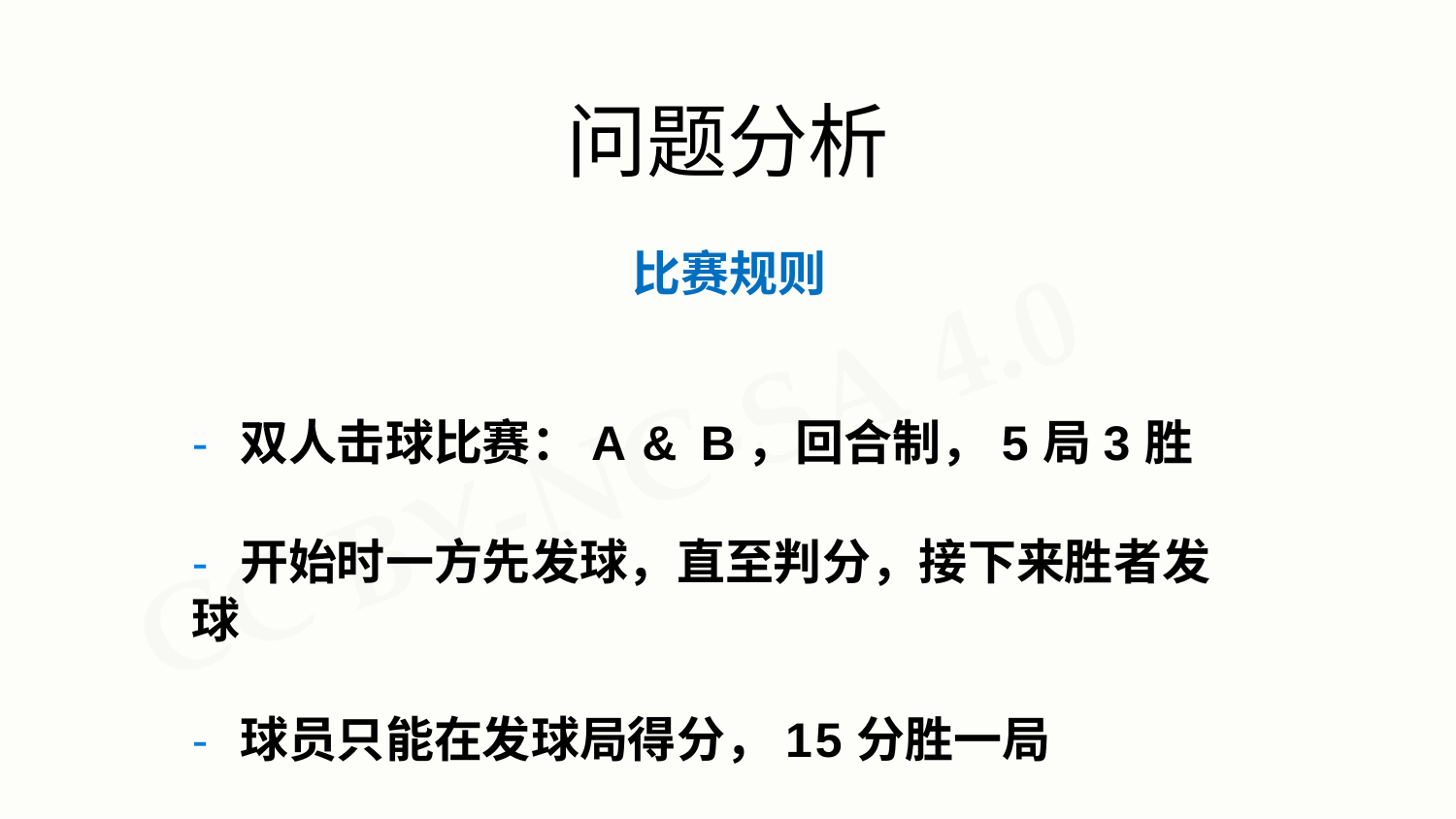

# 问题分析
比赛规则

- 双人击球比赛：A & B，回合制，5局3胜

- 开始时一方先发球，直至判分，接下来胜者发球

- 球员只能在发球局得分，15分胜一局